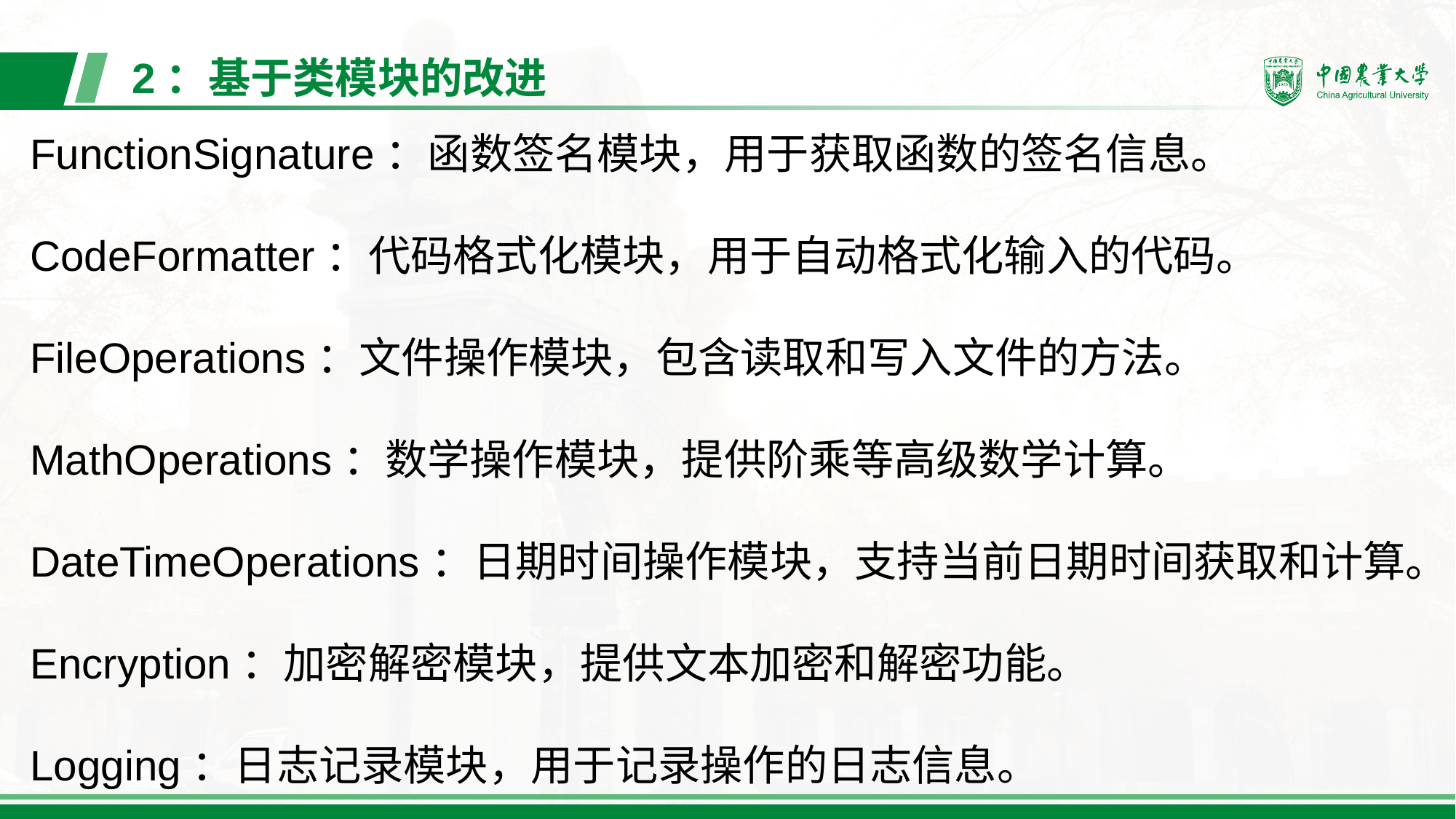

# 2：基于类模块的改进
FunctionSignature：函数签名模块，用于获取函数的签名信息。

CodeFormatter：代码格式化模块，用于自动格式化输入的代码。

FileOperations：文件操作模块，包含读取和写入文件的方法。

MathOperations：数学操作模块，提供阶乘等高级数学计算。

DateTimeOperations：日期时间操作模块，支持当前日期时间获取和计算。

Encryption：加密解密模块，提供文本加密和解密功能。

Logging：日志记录模块，用于记录操作的日志信息。